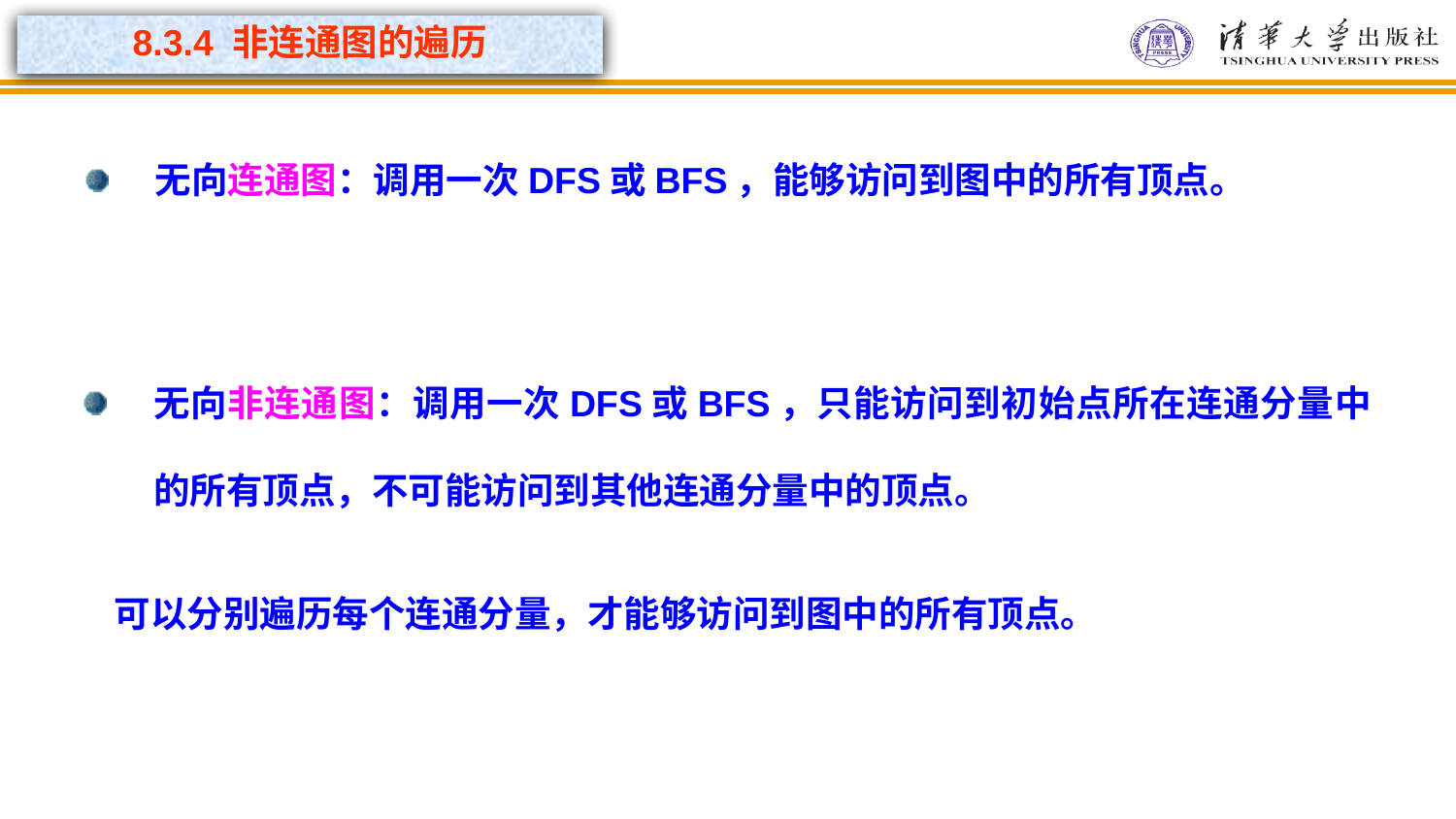

8.3.4 非连通图的遍历
无向连通图：调用一次DFS或BFS，能够访问到图中的所有顶点。
无向非连通图：调用一次DFS或BFS，只能访问到初始点所在连通分量中的所有顶点，不可能访问到其他连通分量中的顶点。
   可以分别遍历每个连通分量，才能够访问到图中的所有顶点。